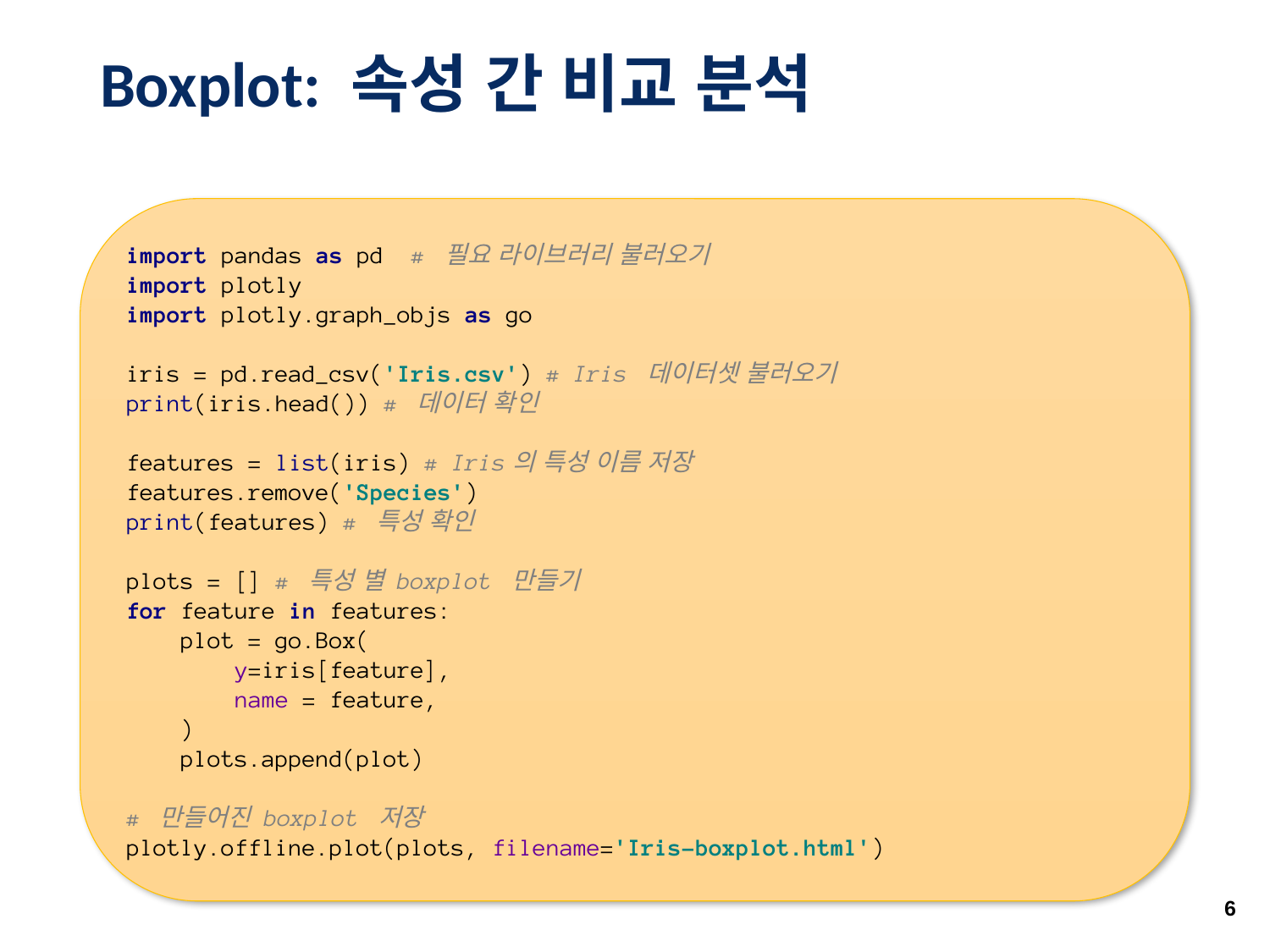

# Boxplot: 속성 간 비교 분석
import pandas as pd  # 필요 라이브러리 불러오기
import plotly
import plotly.graph_objs as go
iris = pd.read_csv('Iris.csv') # Iris 데이터셋 불러오기
print(iris.head()) # 데이터 확인
features = list(iris) # Iris의 특성 이름 저장
features.remove('Species')
print(features) # 특성 확인
plots = [] # 특성 별 boxplot 만들기
for feature in features:
    plot = go.Box(
        y=iris[feature],
        name = feature,
    )
    plots.append(plot)
# 만들어진 boxplot 저장
plotly.offline.plot(plots, filename='Iris-boxplot.html')
6